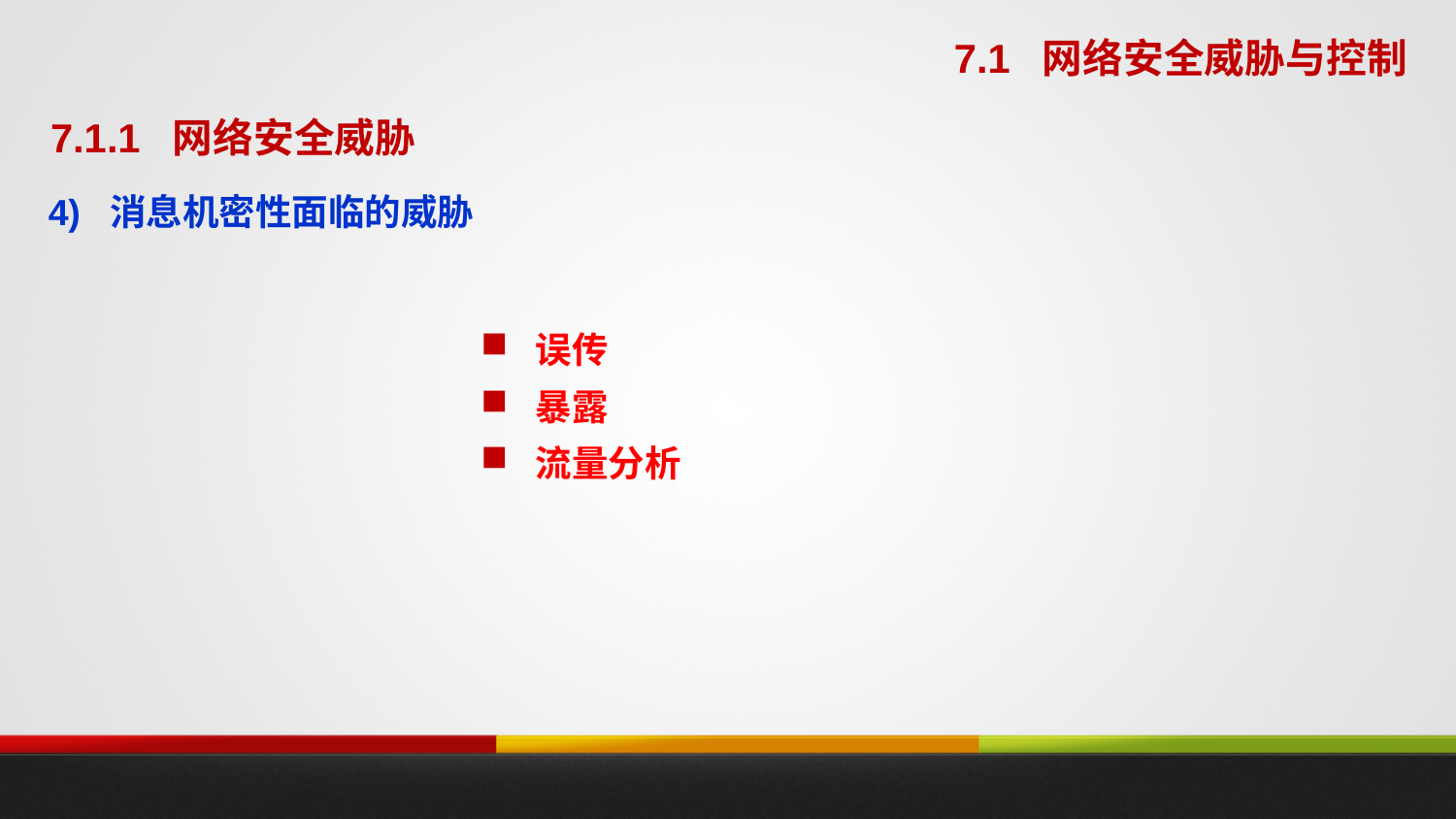

7.1  网络安全威胁与控制
7.1.1  网络安全威胁
4)  消息机密性面临的威胁
误传
暴露
流量分析